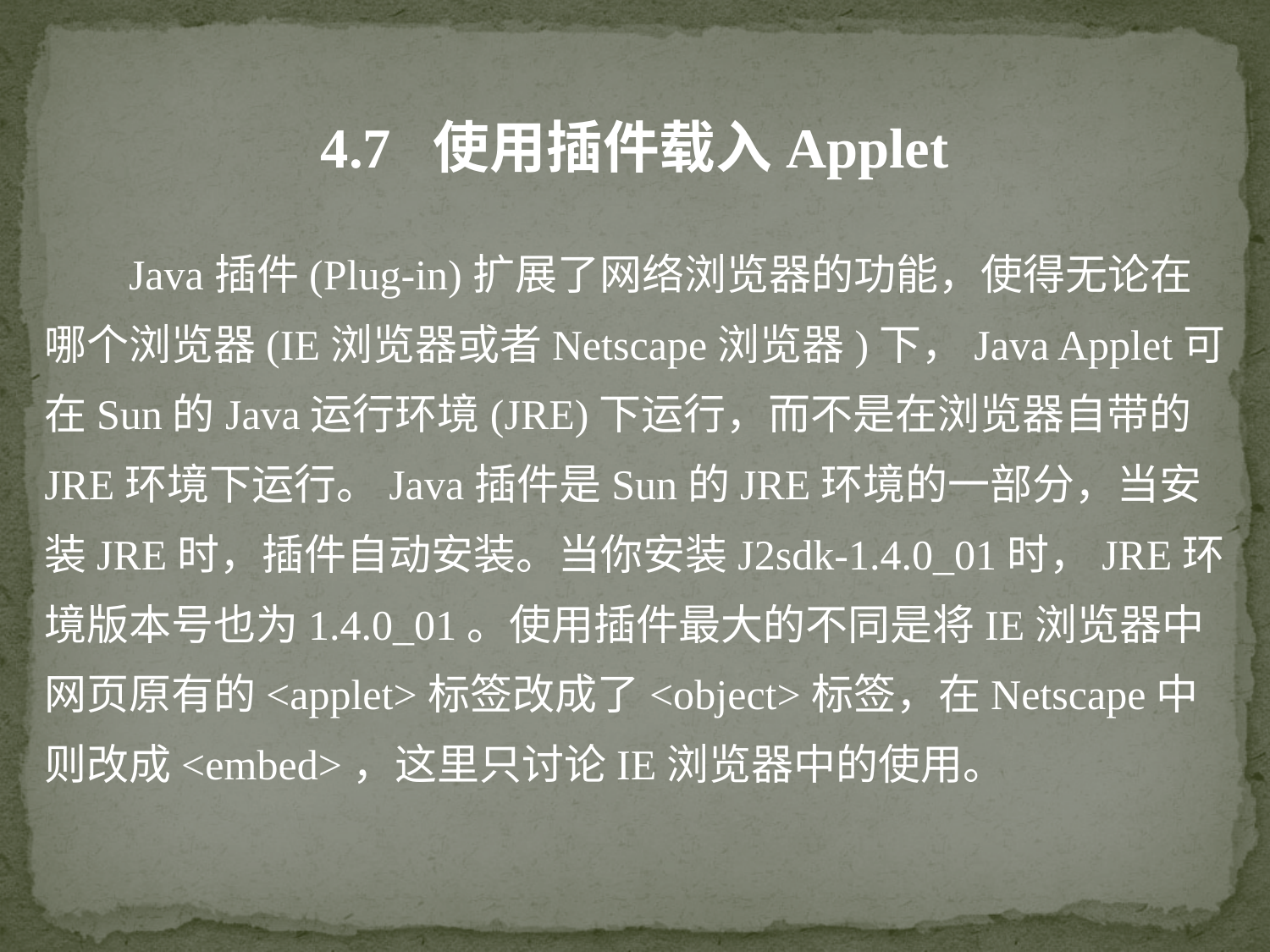

4.7  使用插件载入Applet
        Java插件(Plug-in)扩展了网络浏览器的功能，使得无论在哪个浏览器(IE浏览器或者Netscape浏览器)下，Java Applet可在Sun的Java运行环境(JRE)下运行，而不是在浏览器自带的JRE环境下运行。Java插件是Sun的JRE环境的一部分，当安装JRE时，插件自动安装。当你安装J2sdk-1.4.0_01时，JRE环境版本号也为1.4.0_01。使用插件最大的不同是将IE浏览器中网页原有的<applet>标签改成了<object>标签，在Netscape中则改成<embed>，这里只讨论IE浏览器中的使用。